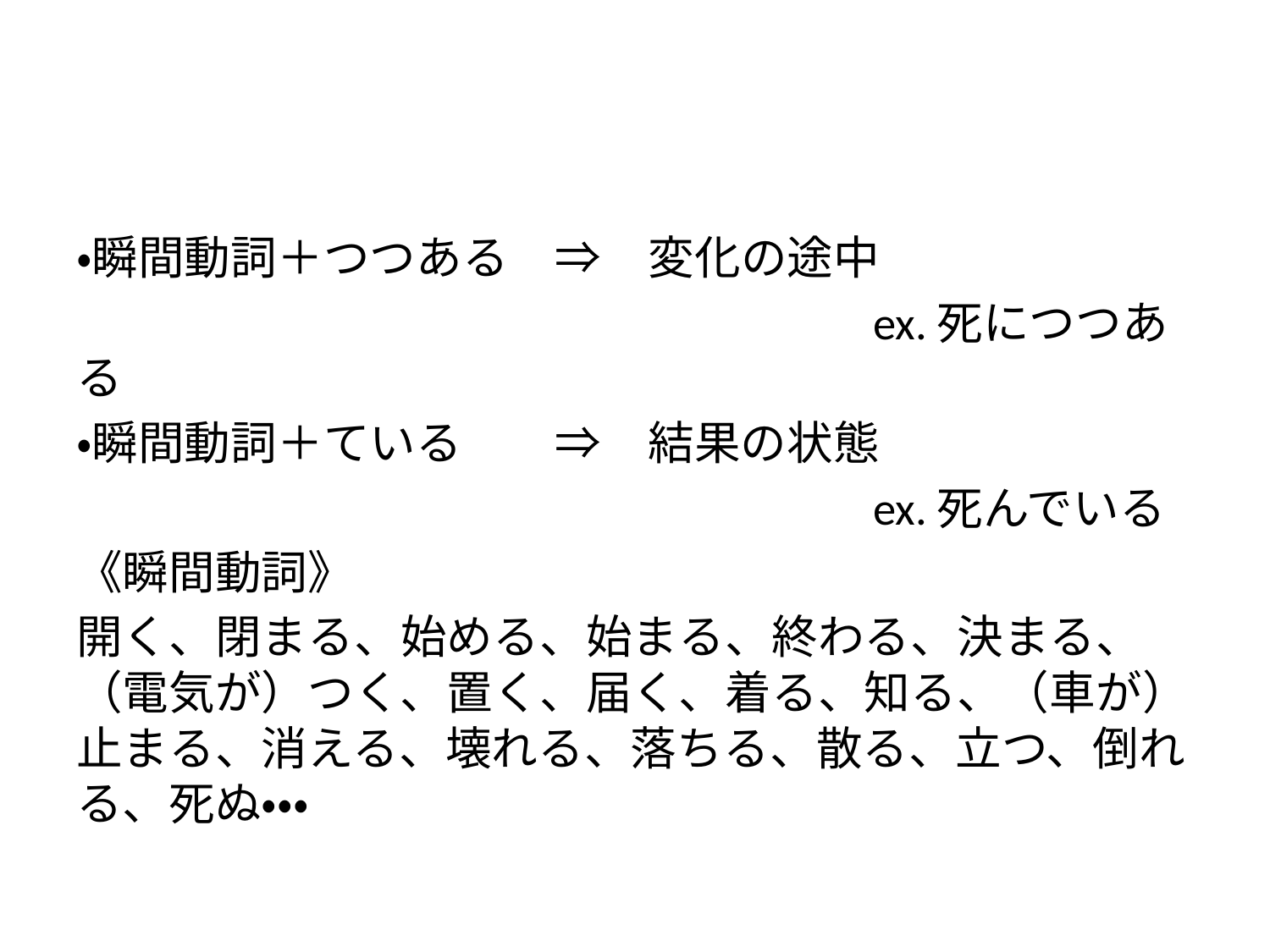

#
・瞬間動詞＋つつある　⇒　変化の途中
　　　　　　　　　　　　　　　　　ex.死につつある
・瞬間動詞＋ている　　⇒　結果の状態
　　　　　　　　　　　　　　　　　ex.死んでいる
《瞬間動詞》
開く、閉まる、始める、始まる、終わる、決まる、（電気が）つく、置く、届く、着る、知る、（車が）止まる、消える、壊れる、落ちる、散る、立つ、倒れる、死ぬ・・・